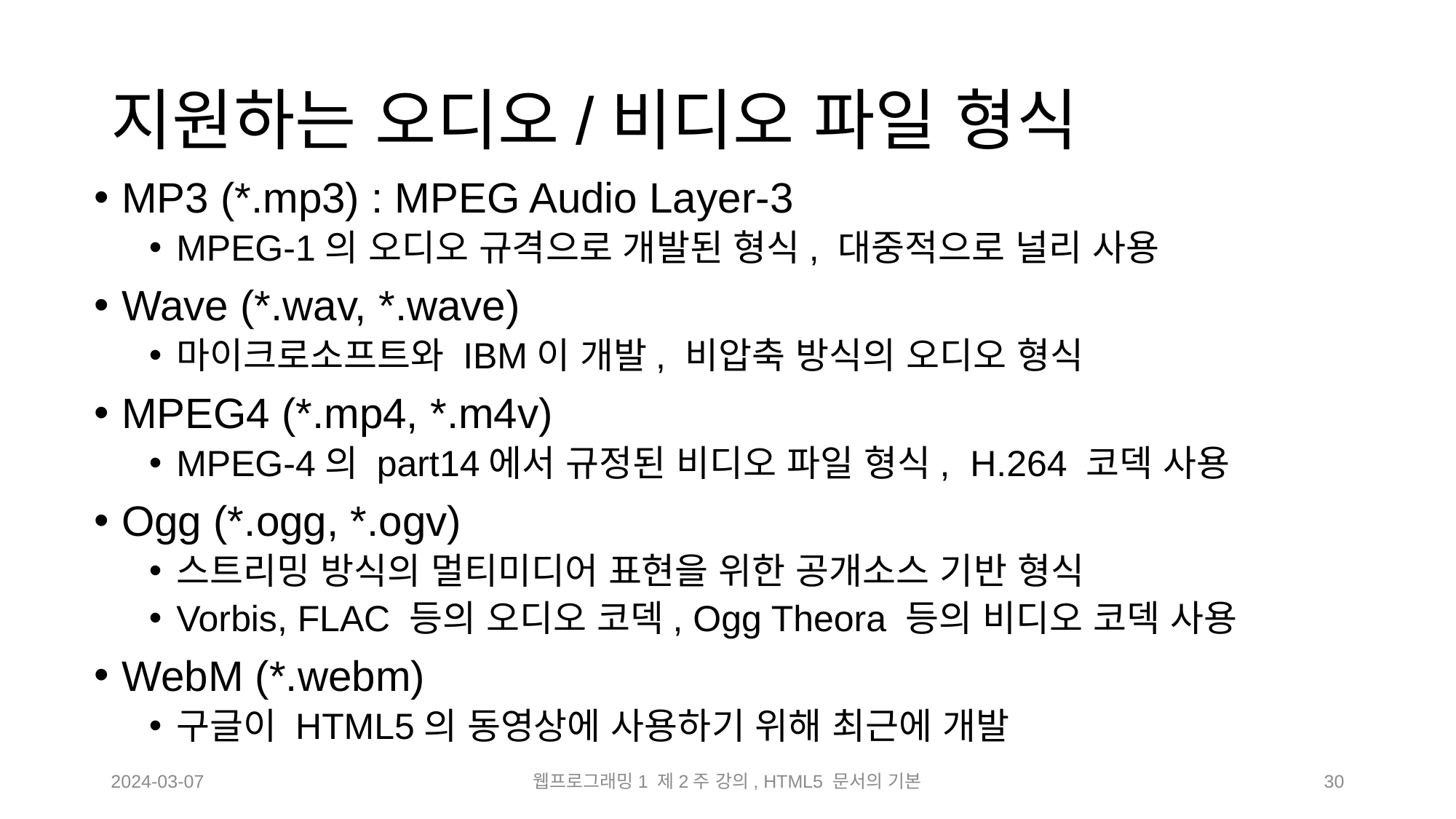

# 지원하는 오디오/비디오 파일 형식
MP3 (*.mp3) : MPEG Audio Layer-3
MPEG-1의 오디오 규격으로 개발된 형식, 대중적으로 널리 사용
Wave (*.wav, *.wave)
마이크로소프트와 IBM이 개발, 비압축 방식의 오디오 형식
MPEG4 (*.mp4, *.m4v)
MPEG-4의 part14에서 규정된 비디오 파일 형식,  H.264 코덱 사용
Ogg (*.ogg, *.ogv)
스트리밍 방식의 멀티미디어 표현을 위한 공개소스 기반 형식
Vorbis, FLAC 등의 오디오 코덱, Ogg Theora 등의 비디오 코덱 사용
WebM (*.webm)
구글이 HTML5의 동영상에 사용하기 위해 최근에 개발

2024-03-07
웹프로그래밍1 제2주 강의, HTML5 문서의 기본
30